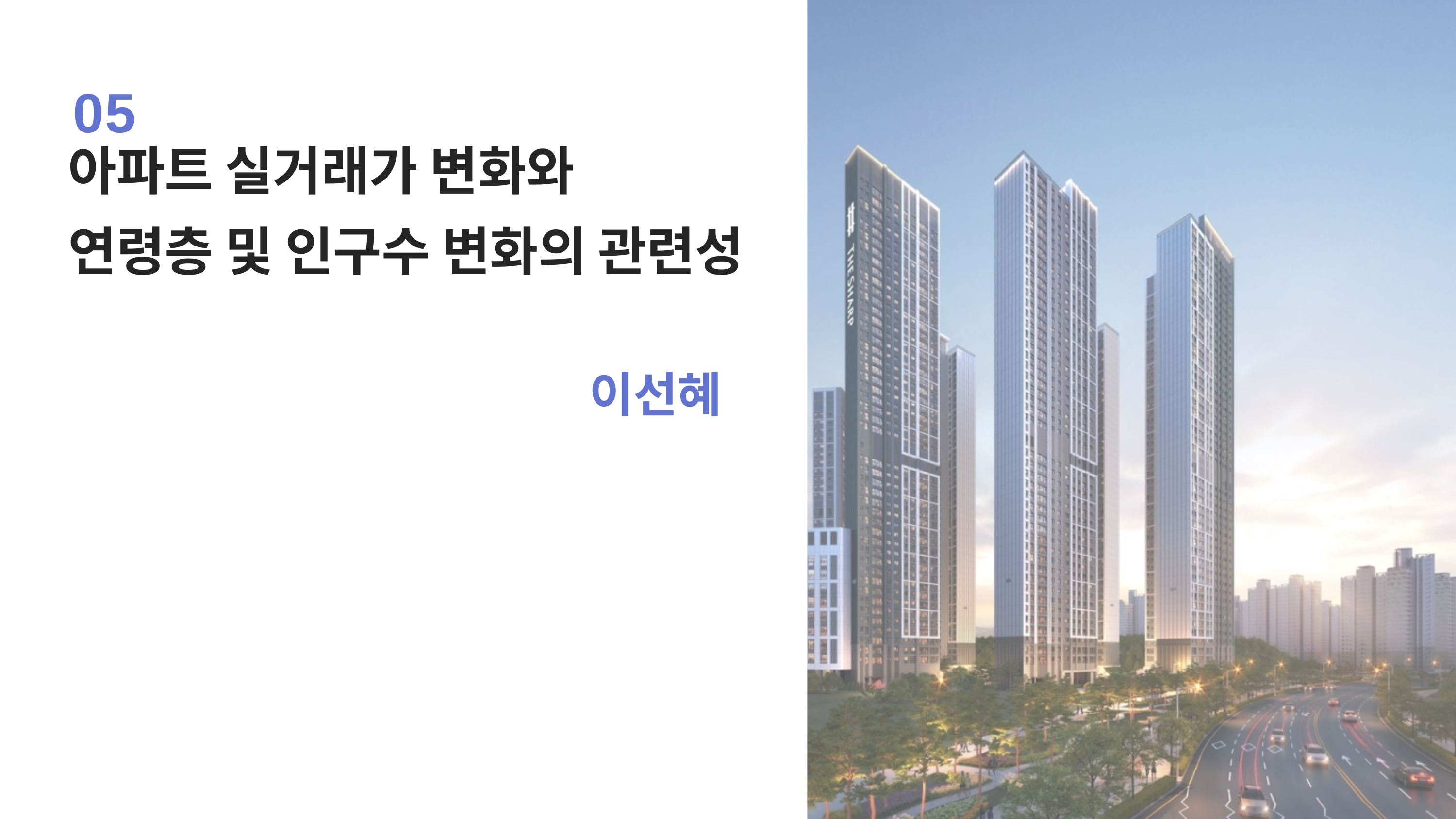

05
아파트 실거래가 변화와
연령층 및 인구수 변화의 관련성

이선혜